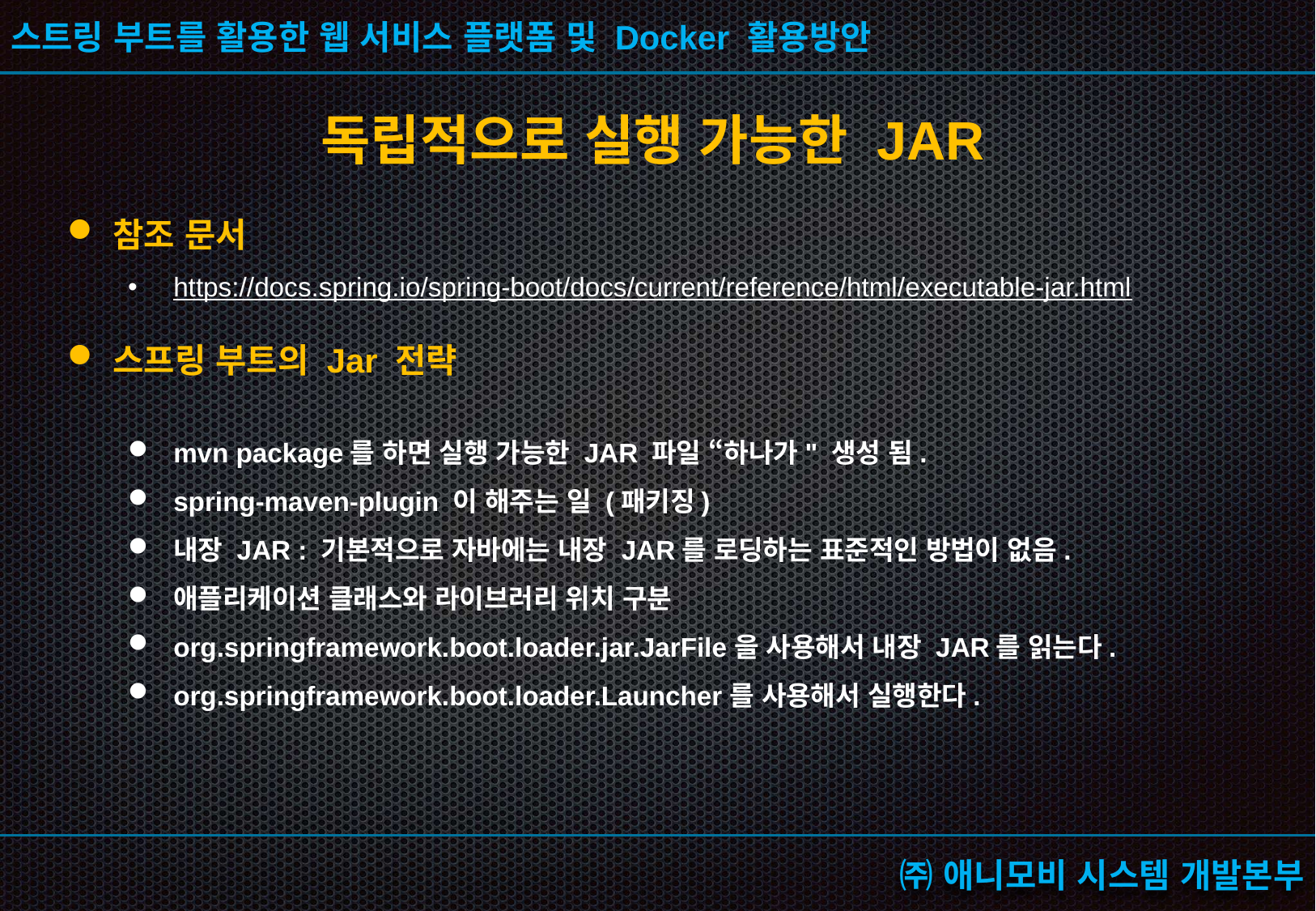

독립적으로 실행 가능한 JAR

참조 문서
https://docs.spring.io/spring-boot/docs/current/reference/html/executable-jar.html

스프링 부트의 Jar 전략

mvn package를 하면 실행 가능한 JAR 파일 “하나가" 생성 됨.
spring-maven-plugin 이 해주는 일 (패키징)
내장 JAR : 기본적으로 자바에는 내장 JAR를 로딩하는 표준적인 방법이 없음.
애플리케이션 클래스와 라이브러리 위치 구분
org.springframework.boot.loader.jar.JarFile을 사용해서 내장 JAR를 읽는다.
org.springframework.boot.loader.Launcher를 사용해서 실행한다.